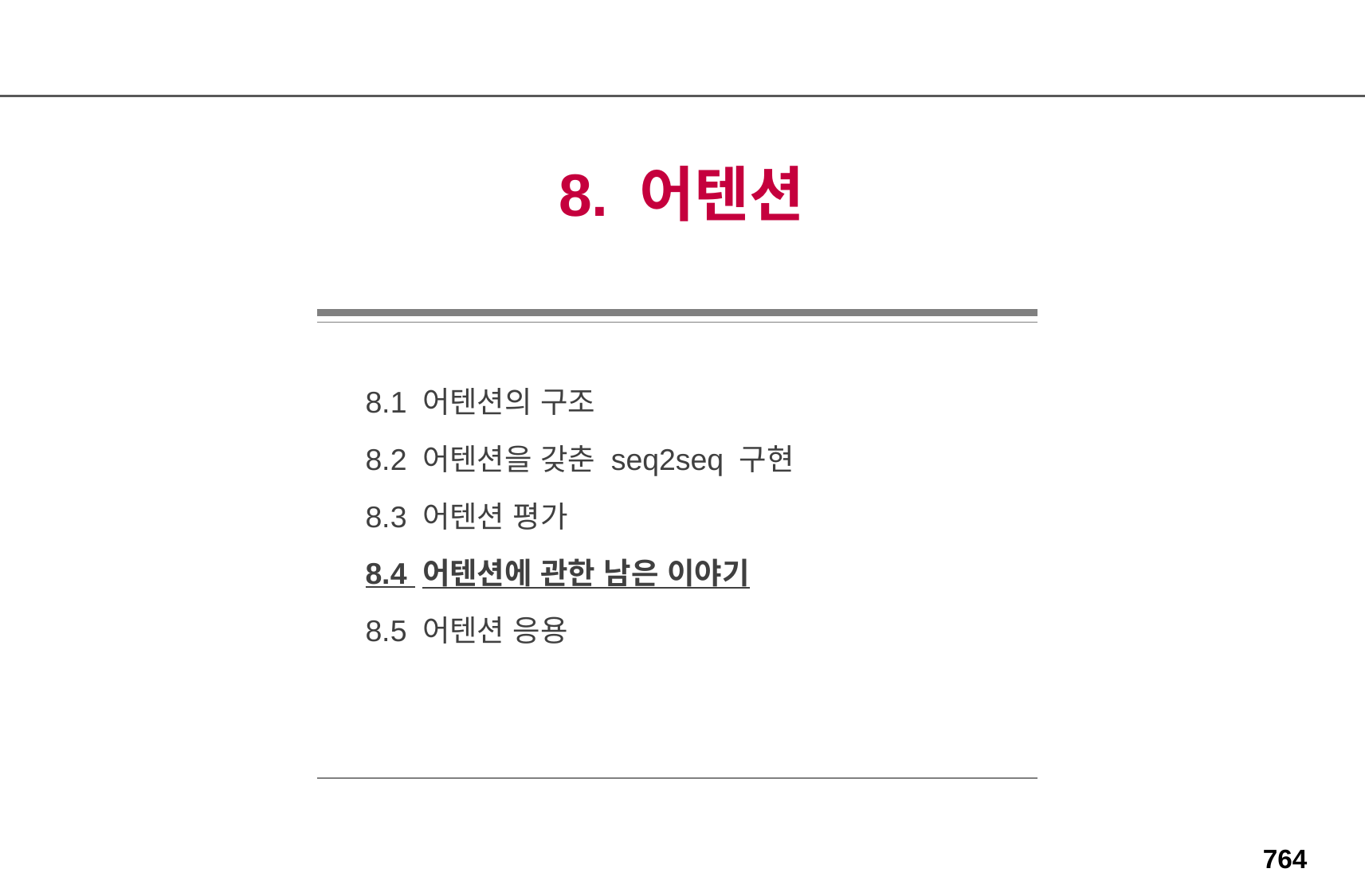

8. 어텐션
8.1 어텐션의 구조
8.2 어텐션을 갖춘 seq2seq 구현
8.3 어텐션 평가
8.4 어텐션에 관한 남은 이야기
8.5 어텐션 응용